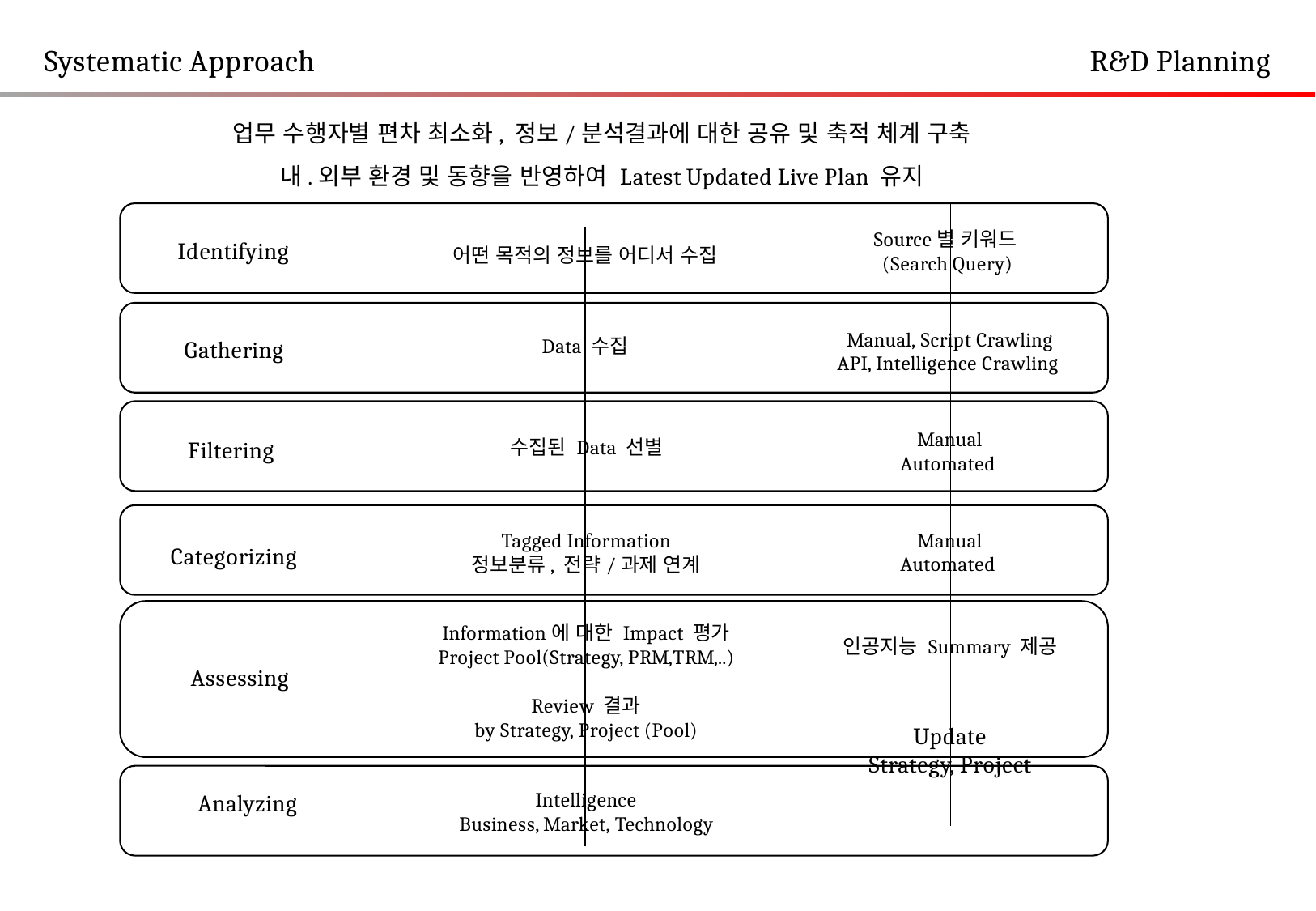

Systematic Approach
R&D Planning
업무 수행자별 편차 최소화, 정보/분석결과에 대한 공유 및 축적 체계 구축
내.외부 환경 및 동향을 반영하여 Latest Updated Live Plan 유지

Source별 키워드(Search Query)
Identifying
어떤 목적의 정보를 어디서 수집

Manual, Script Crawling
API, Intelligence Crawling
Data 수집
Gathering

Manual
Automated
수집된 Data 선별
Filtering

Manual
Automated
Tagged Information
정보분류, 전략/과제 연계
Categorizing

Information에 대한 Impact 평가
Project Pool(Strategy, PRM,TRM,..)
인공지능 Summary 제공
Assessing
Review 결과
by Strategy, Project (Pool)
Update
Strategy, Project

Intelligence
Business, Market, Technology
Analyzing